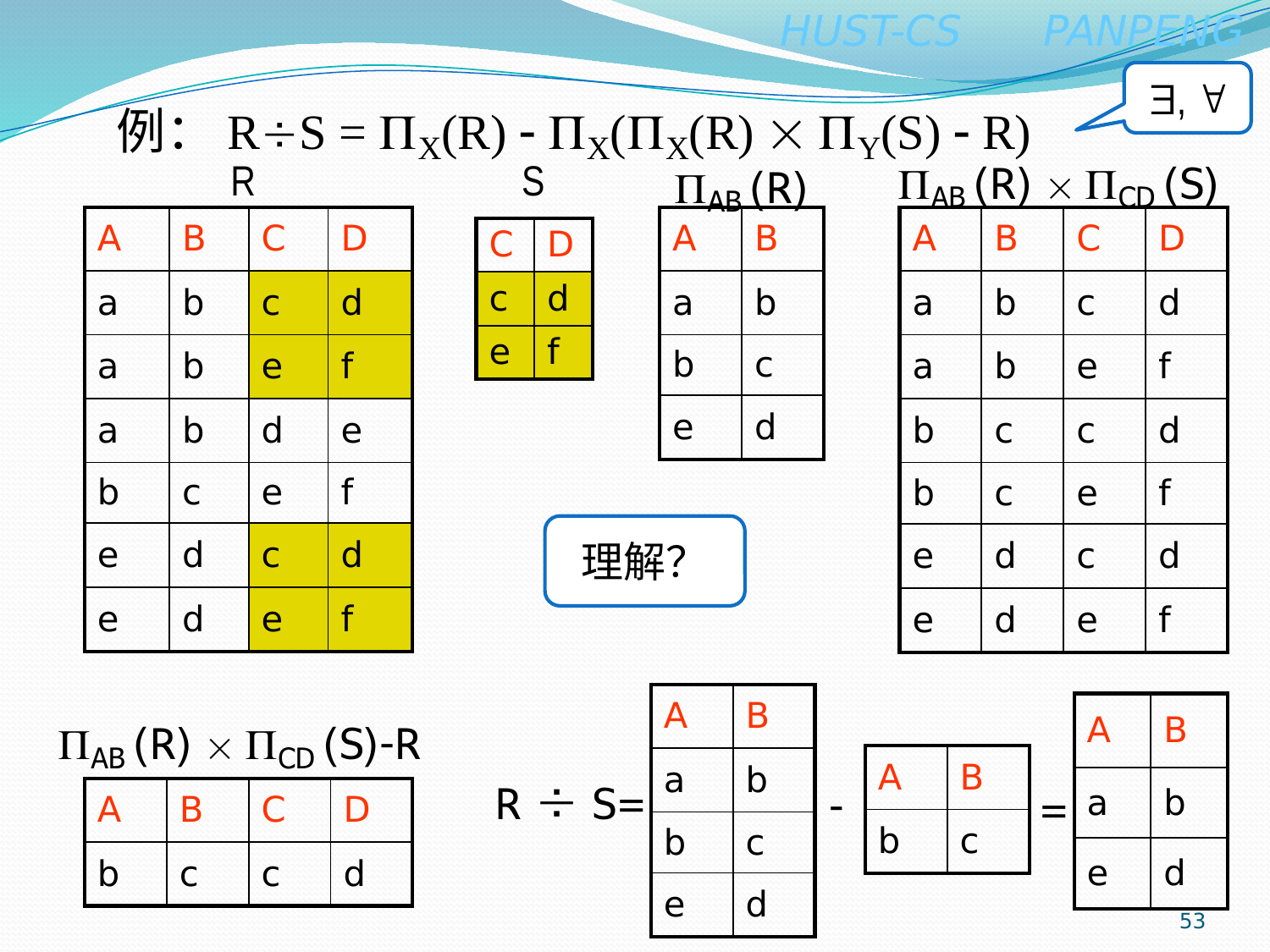

∃, ∀
例：R÷S = ΠX(R) − ΠX(ΠX(R) × ΠY(S) − R)
S
R
ΠAB (R) × ΠCD (S)
ΠAB (R)
| A | B | C | D |
| --- | --- | --- | --- |
| a | b | c | d |
| a | b | e | f |
| a | b | d | e |
| b | c | e | f |
| e | d | c | d |
| e | d | e | f |
| A | B |
| --- | --- |
| a | b |
| b | c |
| e | d |
| A | B | C | D |
| --- | --- | --- | --- |
| a | b | c | d |
| a | b | e | f |
| b | c | c | d |
| b | c | e | f |
| e | d | c | d |
| e | d | e | f |
| C | D |
| --- | --- |
| c | d |
| e | f |
理解？
| A | B |
| --- | --- |
| a | b |
| b | c |
| e | d |
| A | B |
| --- | --- |
| a | b |
| e | d |
ΠAB (R) × ΠCD (S)-R
| A | B |
| --- | --- |
| b | c |
R ÷ S=
-
=
| A | B | C | D |
| --- | --- | --- | --- |
| b | c | c | d |
53